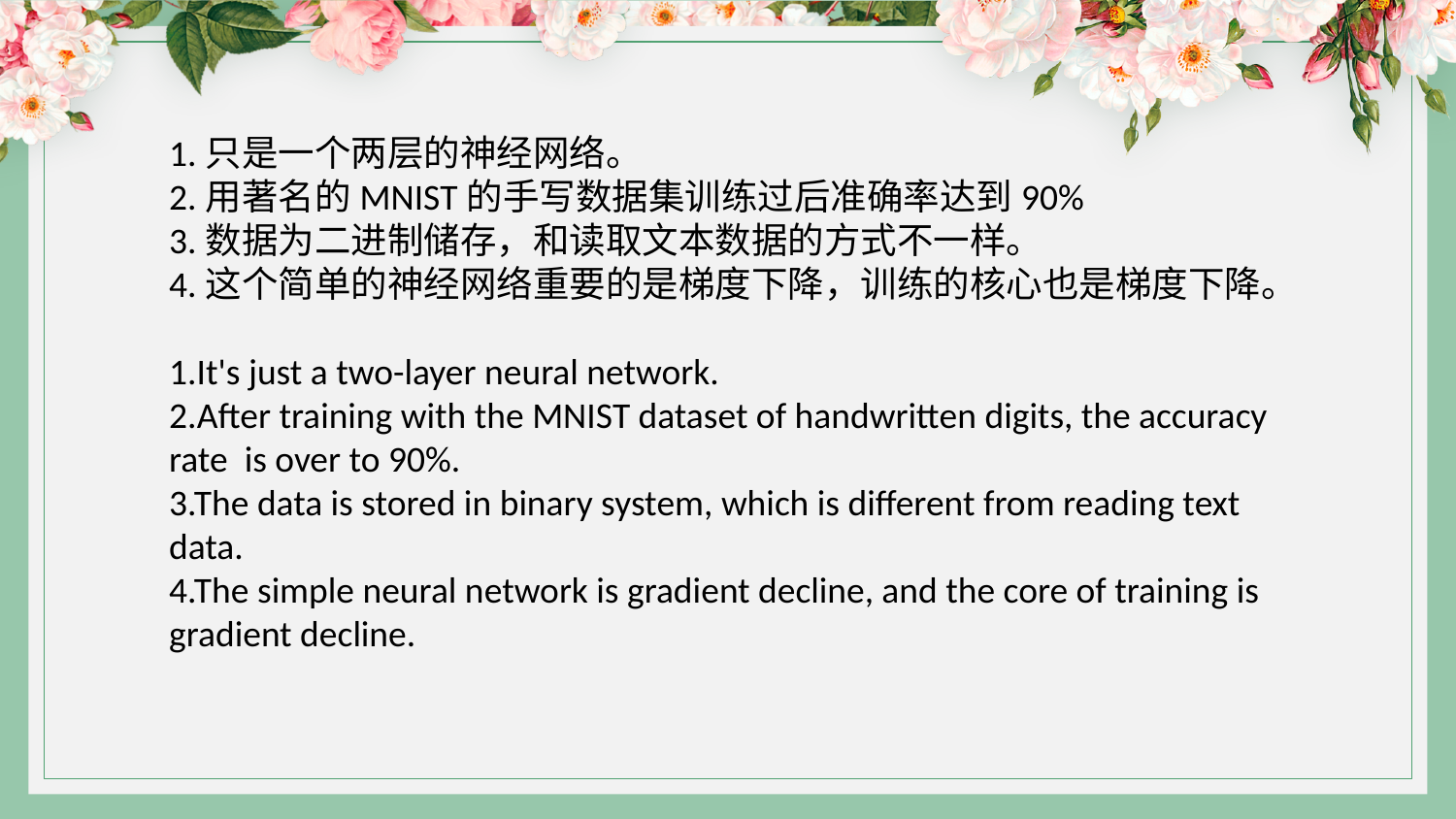

1.只是一个两层的神经网络。
2.用著名的MNIST的手写数据集训练过后准确率达到90%
3.数据为二进制储存，和读取文本数据的方式不一样。
4.这个简单的神经网络重要的是梯度下降，训练的核心也是梯度下降。

1.It's just a two-layer neural network.
2.After training with the MNIST dataset of handwritten digits, the accuracy rate  is over to 90%.
3.The data is stored in binary system, which is different from reading text data.
4.The simple neural network is gradient decline, and the core of training is gradient decline.